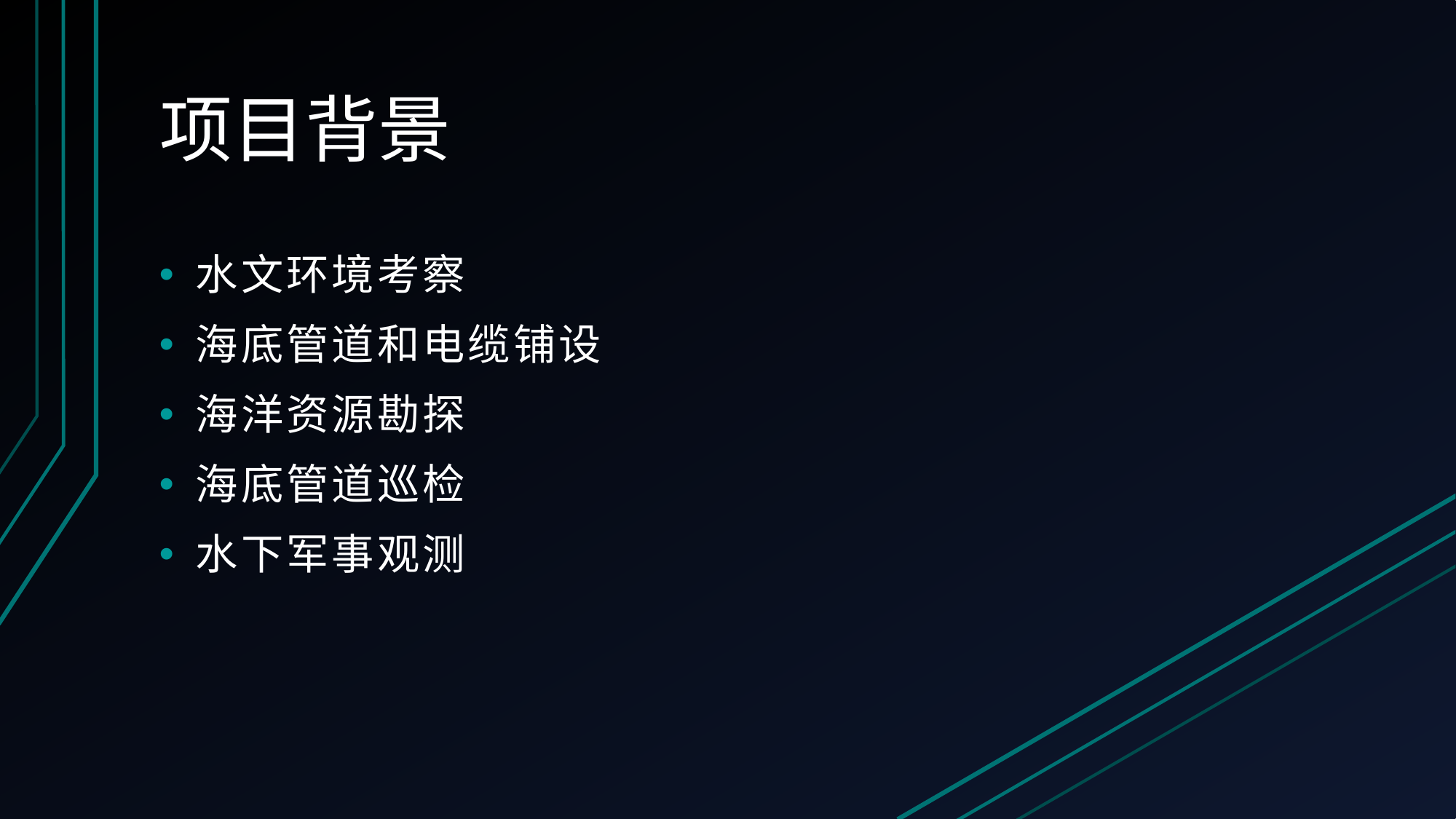

项目背景
水文环境考察
海底管道和电缆铺设
海洋资源勘探
海底管道巡检
水下军事观测